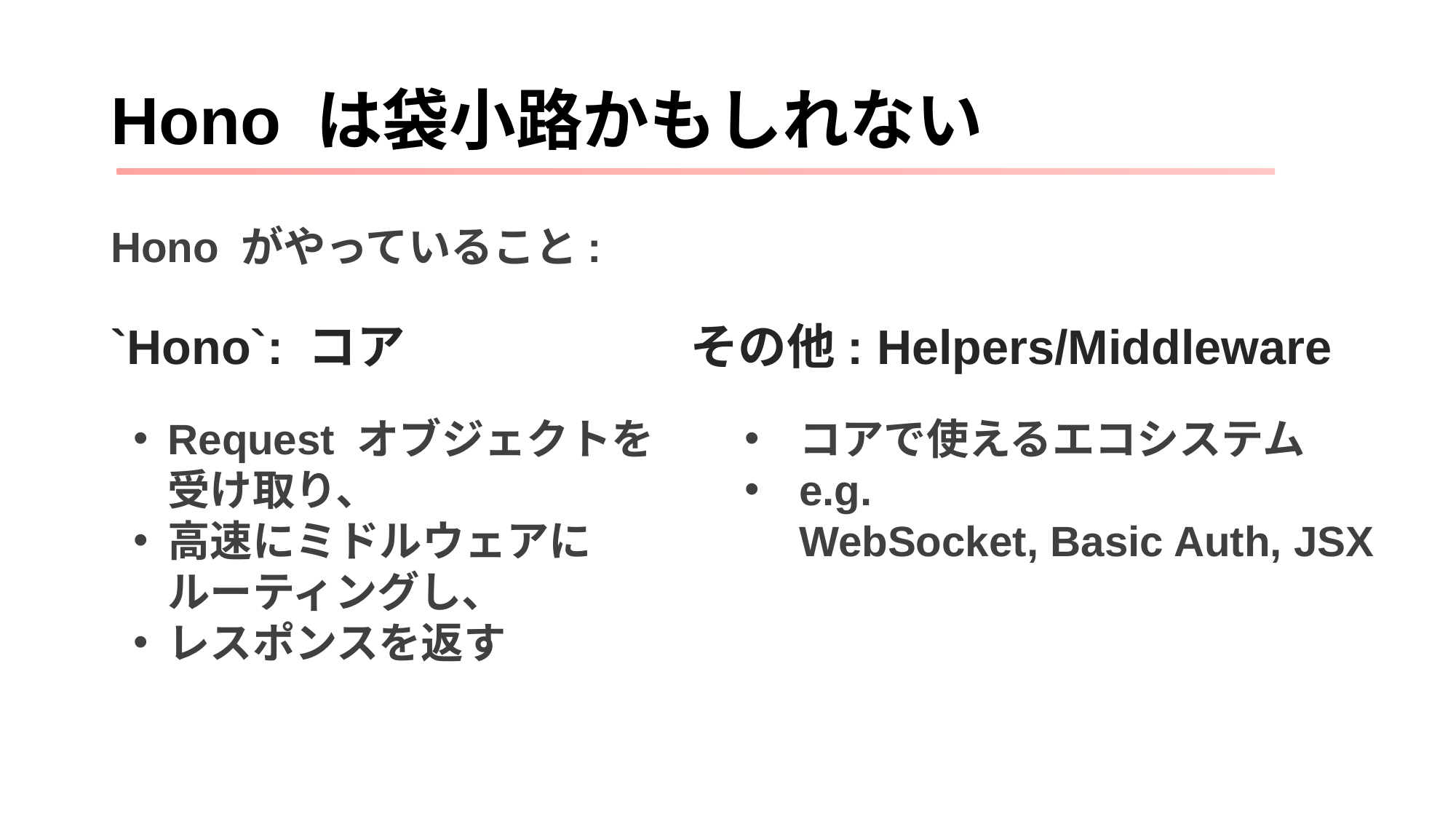

# Hono は袋小路かもしれない

Hono がやっていること:
その他: Helpers/Middleware
`Hono`: コア
コアで使えるエコシステム
e.g.
WebSocket, Basic Auth, JSX
Request オブジェクトを
受け取り、
高速にミドルウェアに
ルーティングし、
レスポンスを返す